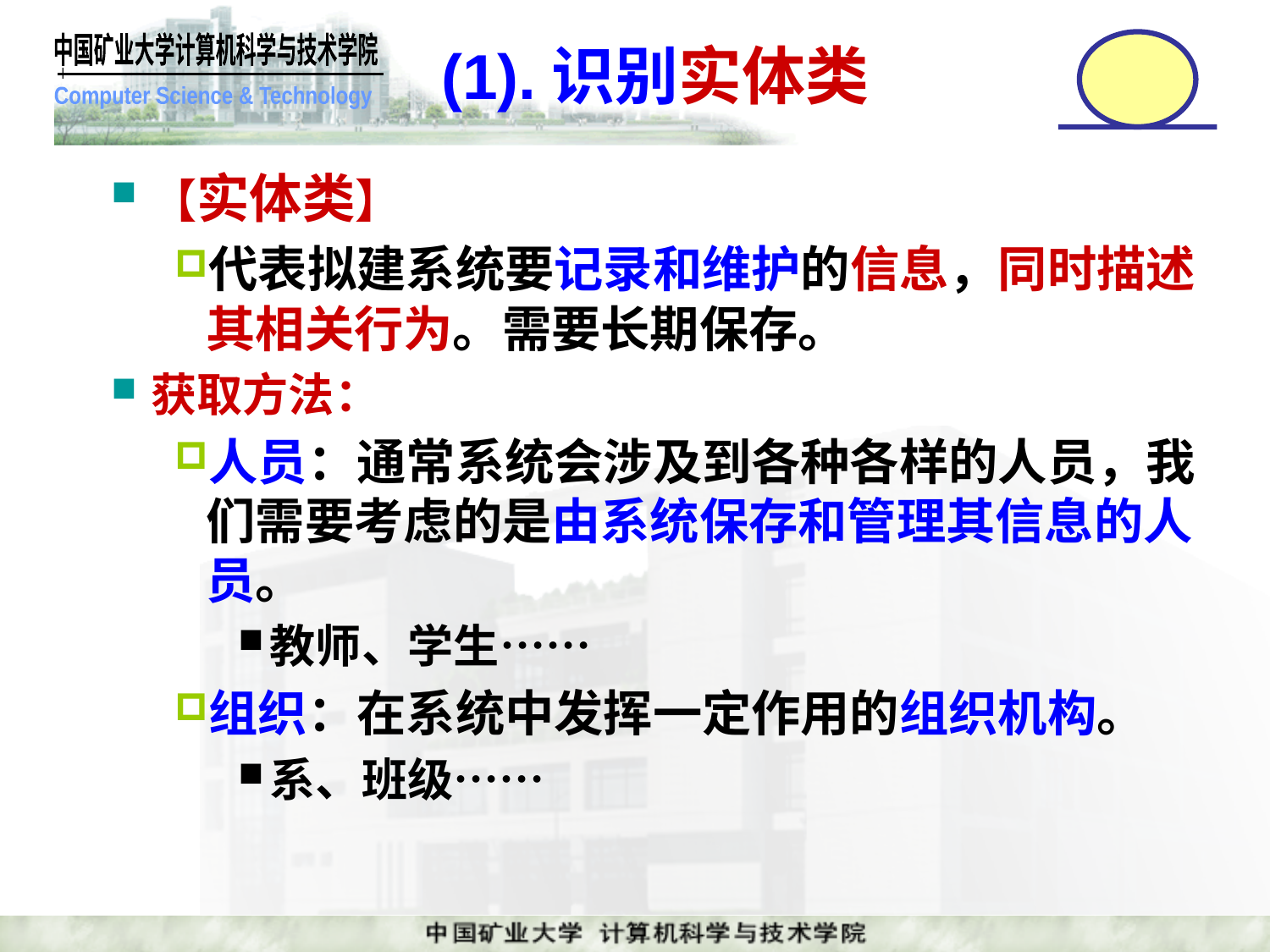

# (1).识别实体类

【实体类】
代表拟建系统要记录和维护的信息，同时描述其相关行为。需要长期保存。
获取方法：
人员：通常系统会涉及到各种各样的人员，我们需要考虑的是由系统保存和管理其信息的人员。
教师、学生……
组织：在系统中发挥一定作用的组织机构。
系、班级……
146